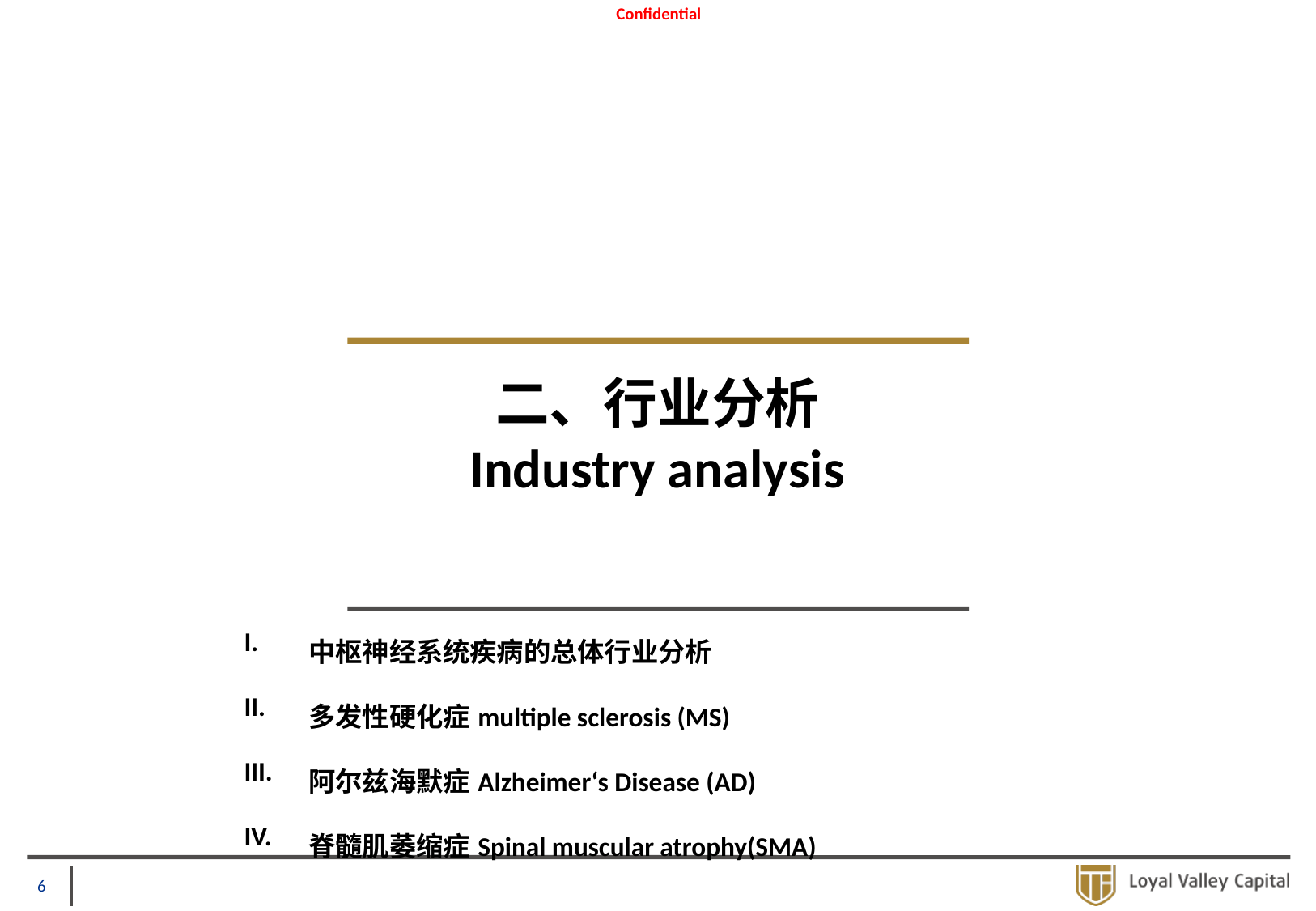

# 二、行业分析 Industry analysis
| I. | 中枢神经系统疾病的总体行业分析 |
| --- | --- |
| II. | 多发性硬化症multiple sclerosis (MS) |
| III. | 阿尔兹海默症Alzheimer‘s Disease (AD) |
| IV. | 脊髓肌萎缩症Spinal muscular atrophy(SMA) |